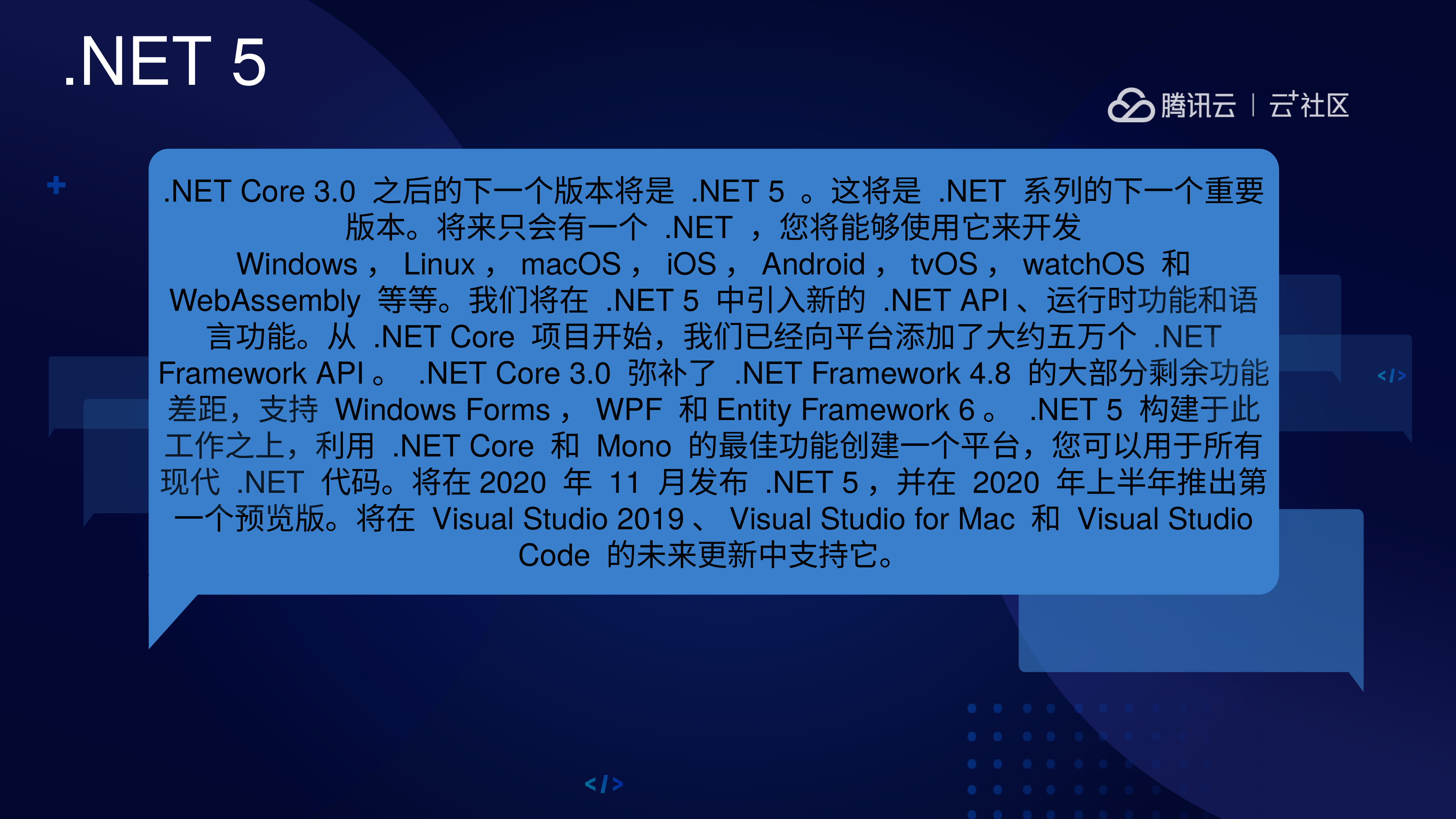

.NET 5
.NET Core 3.0 之后的下一个版本将是 .NET 5 。这将是 .NET 系列的下一个重要版本。将来只会有一个 .NET ，您将能够使用它来开发 Windows，Linux，macOS，iOS，Android，tvOS，watchOS 和 WebAssembly 等等。我们将在 .NET 5 中引入新的 .NET API、运行时功能和语言功能。从 .NET Core 项目开始，我们已经向平台添加了大约五万个 .NET Framework API。 .NET Core 3.0 弥补了 .NET Framework 4.8 的大部分剩余功能差距，支持 Windows Forms，WPF 和Entity Framework 6。 .NET 5 构建于此工作之上，利用 .NET Core 和 Mono 的最佳功能创建一个平台，您可以用于所有现代 .NET 代码。将在2020 年 11 月发布 .NET 5，并在 2020 年上半年推出第一个预览版。将在 Visual Studio 2019、Visual Studio for Mac 和 Visual Studio Code 的未来更新中支持它。